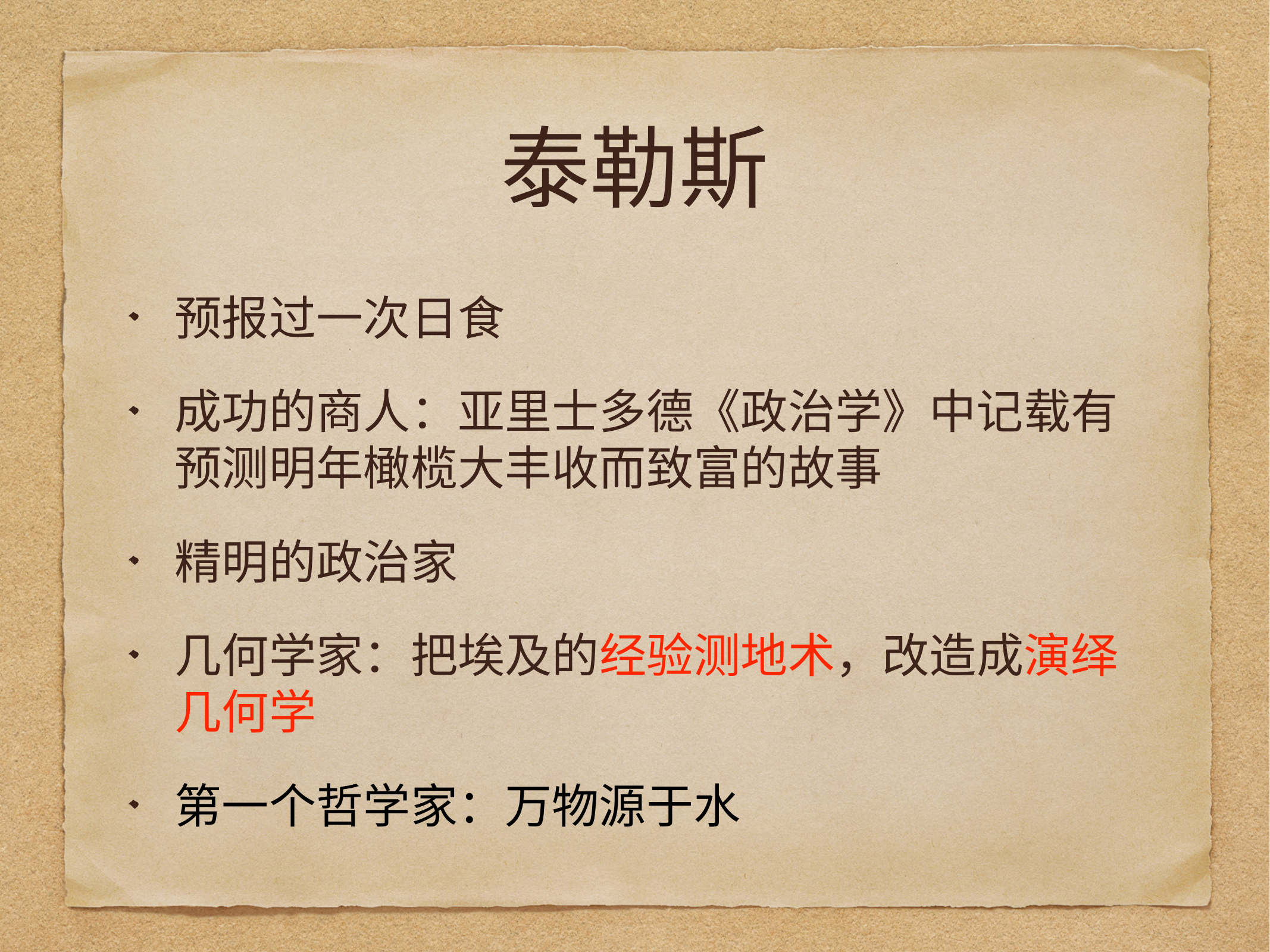

# 泰勒斯
预报过一次日食
成功的商人：亚里士多德《政治学》中记载有预测明年橄榄大丰收而致富的故事
精明的政治家
几何学家：把埃及的经验测地术，改造成演绎几何学
第一个哲学家：万物源于水